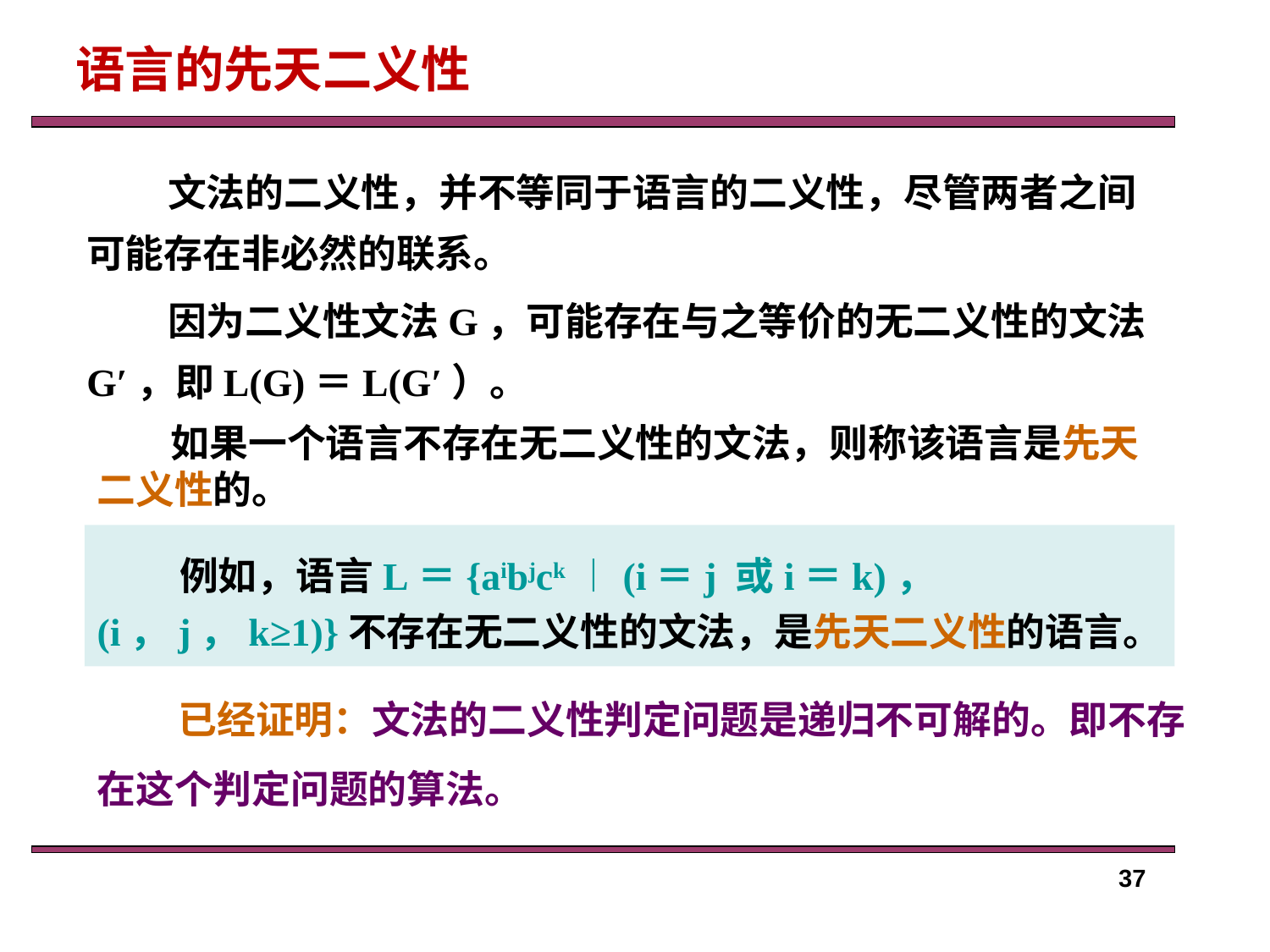

语言的先天二义性
文法的二义性，并不等同于语言的二义性，尽管两者之间可能存在非必然的联系。
因为二义性文法G，可能存在与之等价的无二义性的文法G′，即L(G)＝L(G′）。
如果一个语言不存在无二义性的文法，则称该语言是先天二义性的。

例如，语言L＝{aibjck︱(i＝j 或i＝k)，(i，j，k≥1)}不存在无二义性的文法，是先天二义性的语言。
已经证明：文法的二义性判定问题是递归不可解的。即不存在这个判定问题的算法。
37